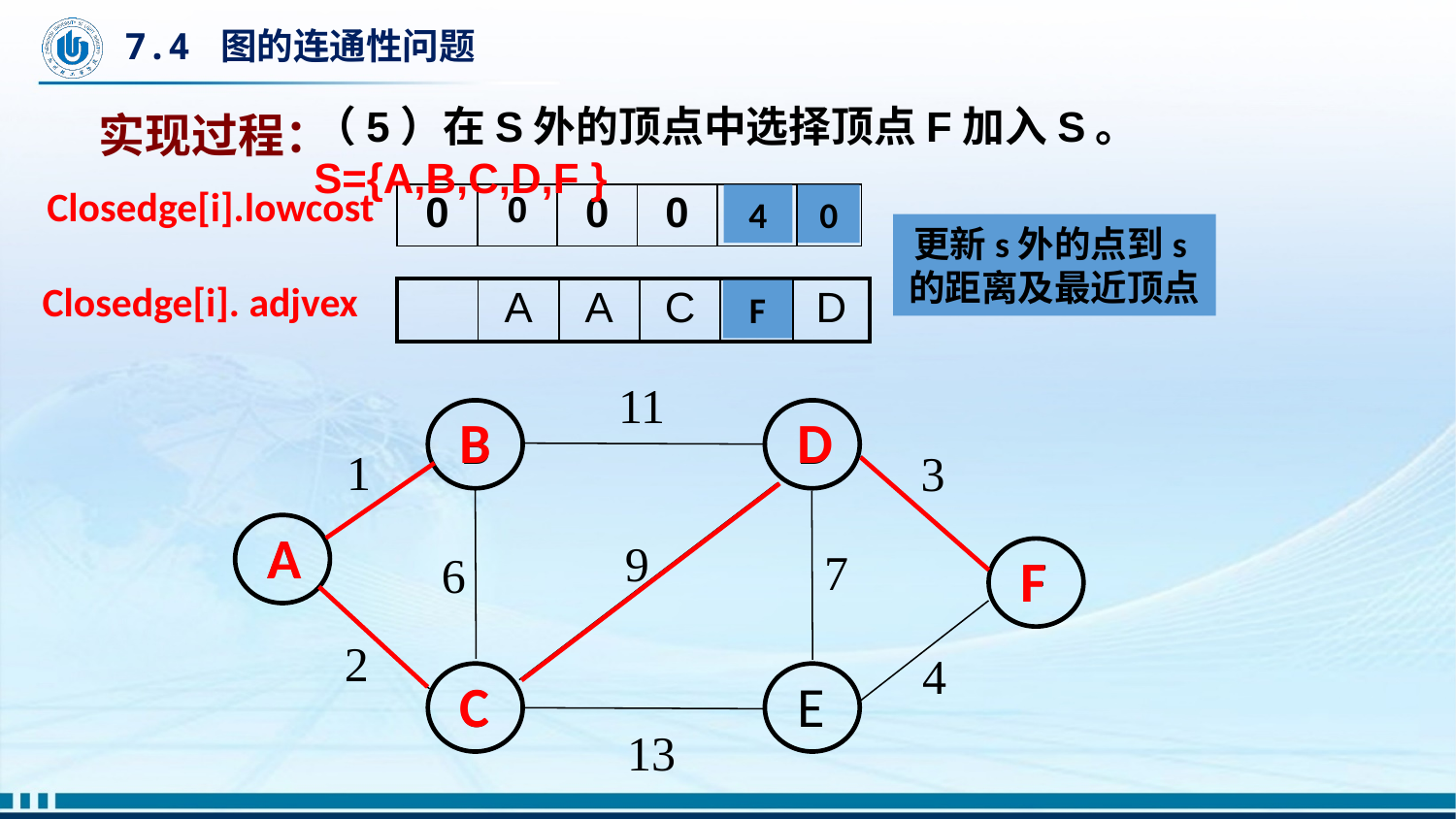

# 7.4 图的连通性问题
（5）在S外的顶点中选择顶点F加入S。 S={A,B,C,D,F }
实现过程：
Closedge[i].lowcost
| 0 | 0 | 0 | 0 | 7 | 3 |
| --- | --- | --- | --- | --- | --- |
4
0
更新s外的点到s的距离及最近顶点
Closedge[i]. adjvex
|  | A | A | C | D | D |
| --- | --- | --- | --- | --- | --- |
F
11

B

D
1

3

A
9

F
7
6

2
4

C

E

13
B
D

A
F

C